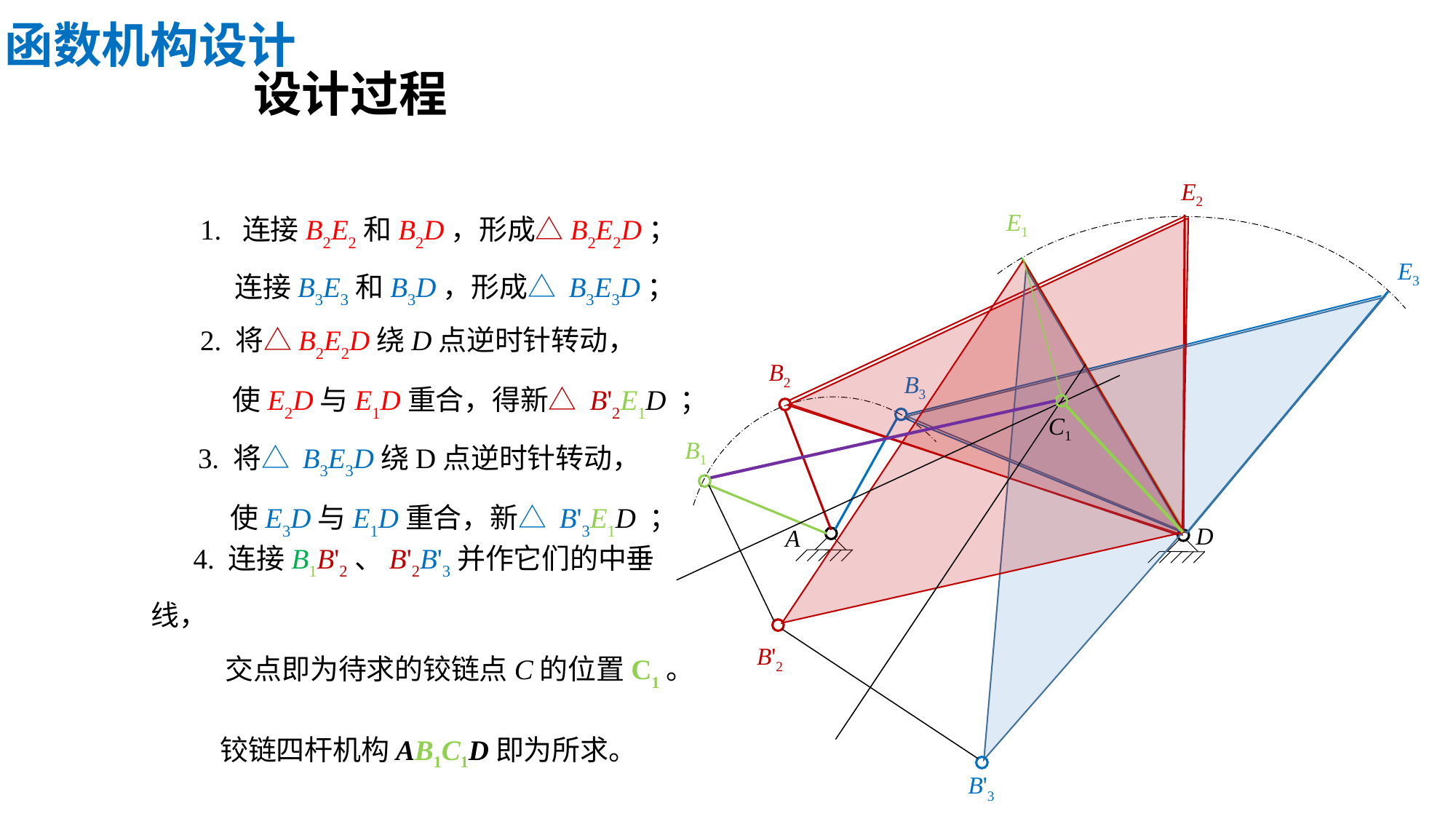

函数机构设计
设计过程
E2
1.  连接B2E2和B2D，形成△B2E2D；
E1

连接B3E3和B3D，形成△ B3E3D；
E3

2. 将△B2E2D绕D点逆时针转动，
    使E2D与E1D重合，得新△ B'2E1D ；
B2

B3

C1

3. 将△ B3E3D绕D点逆时针转动，
    使E3D与E1D重合，新△ B'3E1D ；
B1

D
A

4. 连接B1B'2、B'2B'3并作它们的中垂线，
    交点即为待求的铰链点C的位置C1。

B'2
铰链四杆机构AB1C1D即为所求。

B'3